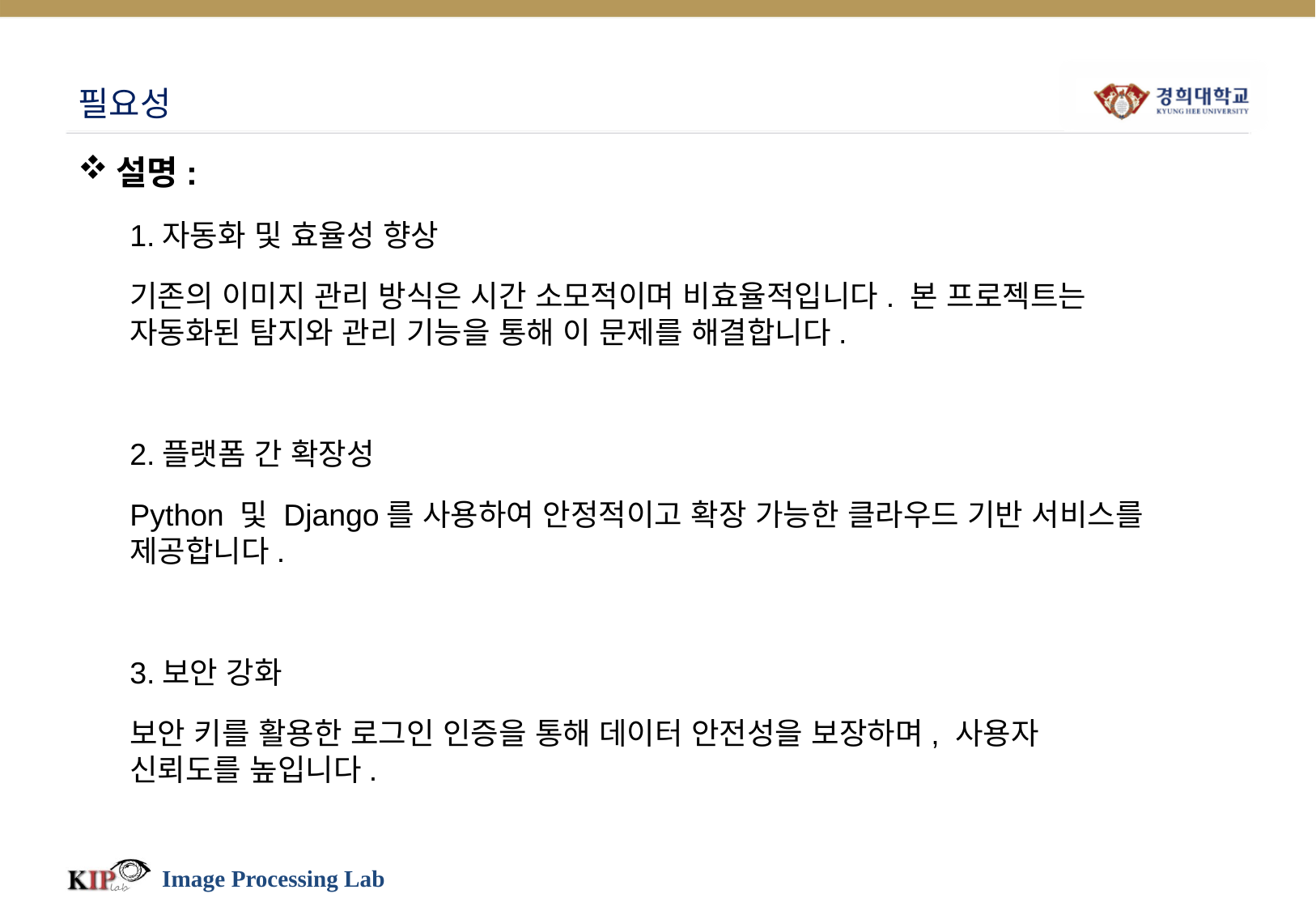

# 필요성
설명:
1.자동화 및 효율성 향상
기존의 이미지 관리 방식은 시간 소모적이며 비효율적입니다. 본 프로젝트는 자동화된 탐지와 관리 기능을 통해 이 문제를 해결합니다.

2.플랫폼 간 확장성
Python 및 Django를 사용하여 안정적이고 확장 가능한 클라우드 기반 서비스를 제공합니다.

3.보안 강화
보안 키를 활용한 로그인 인증을 통해 데이터 안전성을 보장하며, 사용자 신뢰도를 높입니다.
Image Processing Lab